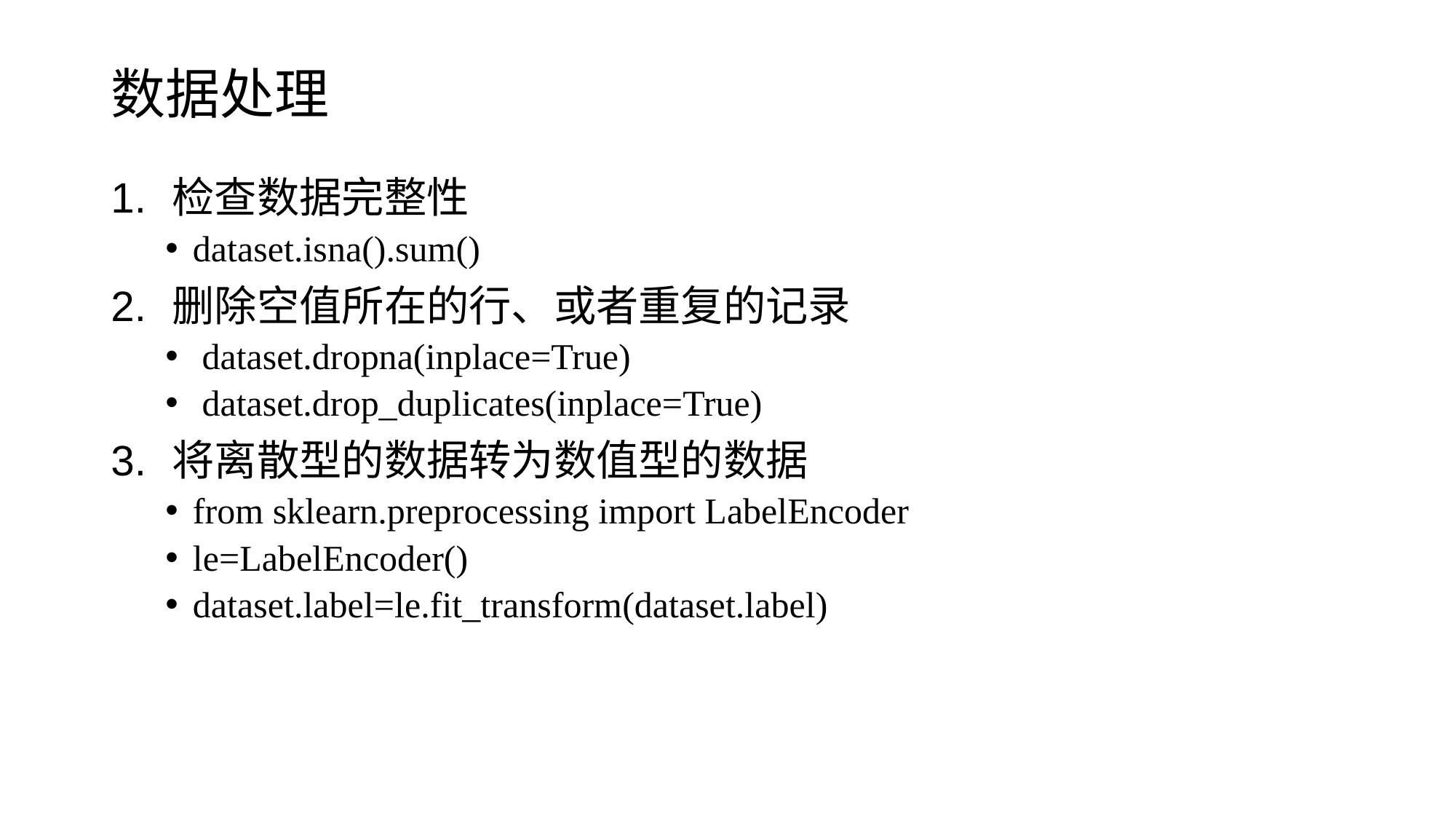

# 数据处理
检查数据完整性
dataset.isna().sum()
删除空值所在的行、或者重复的记录
 dataset.dropna(inplace=True)
 dataset.drop_duplicates(inplace=True)
将离散型的数据转为数值型的数据
from sklearn.preprocessing import LabelEncoder
le=LabelEncoder()
dataset.label=le.fit_transform(dataset.label)